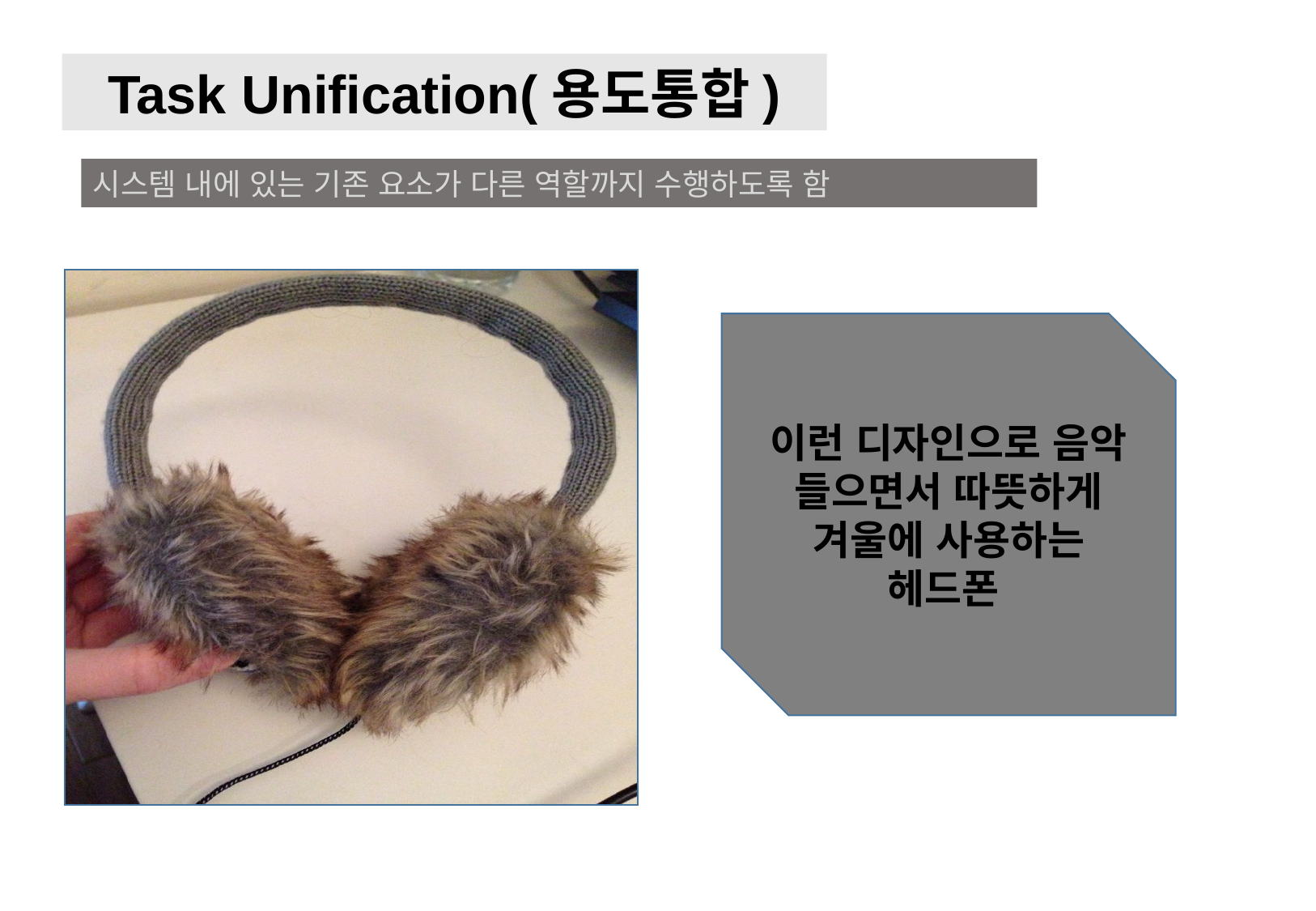

Task Unification(용도통합)
시스템 내에 있는 기존 요소가 다른 역할까지 수행하도록 함

이런 디자인으로 음악 들으면서 따뜻하게 겨울에 사용하는 헤드폰